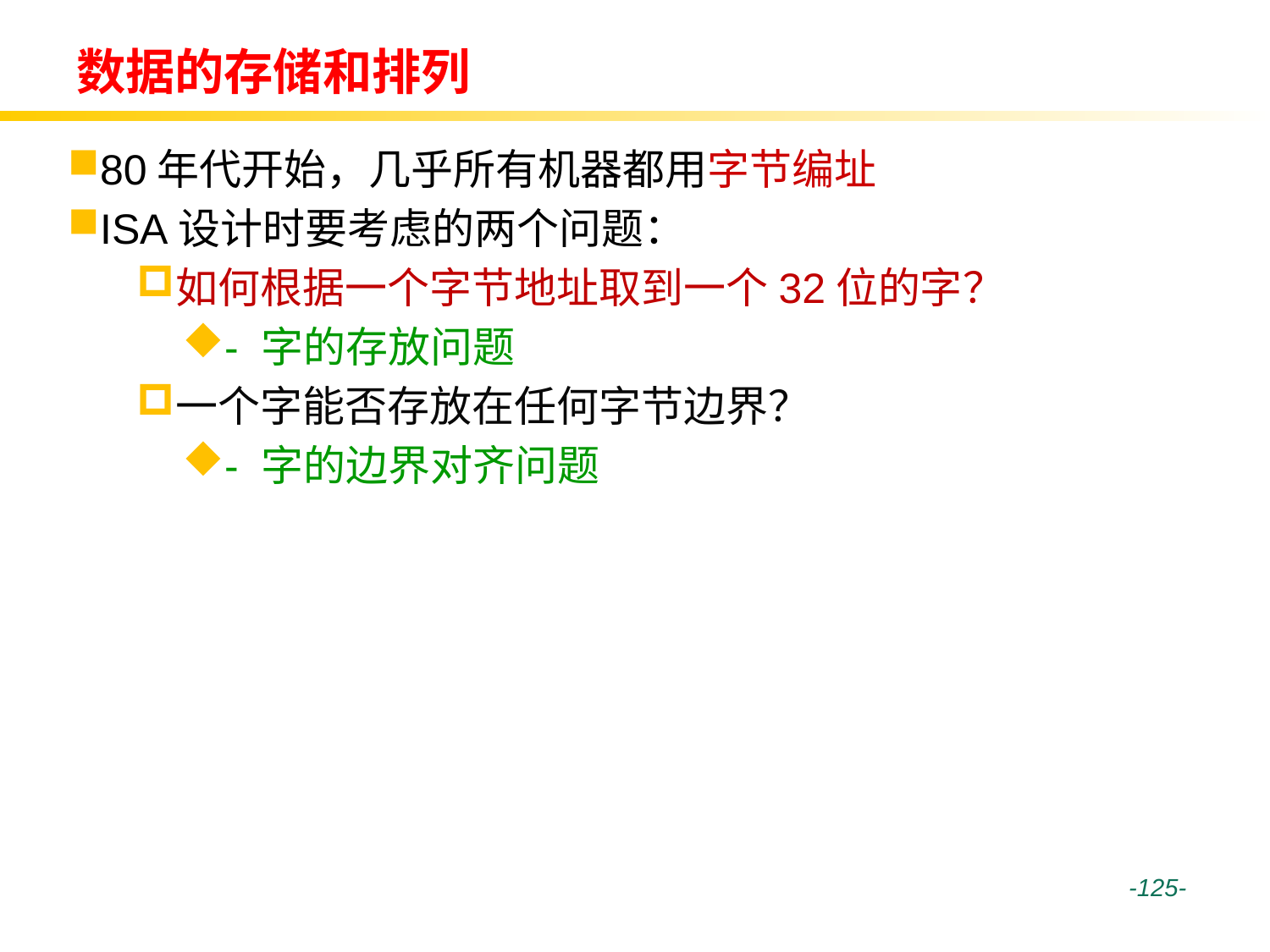

# 数据的存储和排列顺序
80年代开始，几乎所有机器都用字节编址
ISA设计时要考虑的两个问题：
如何根据一个字节地址取到一个32位的字？
- 字的存放问题
一个字能否存放在任何字节边界？
- 字的边界对齐问题

 -125-